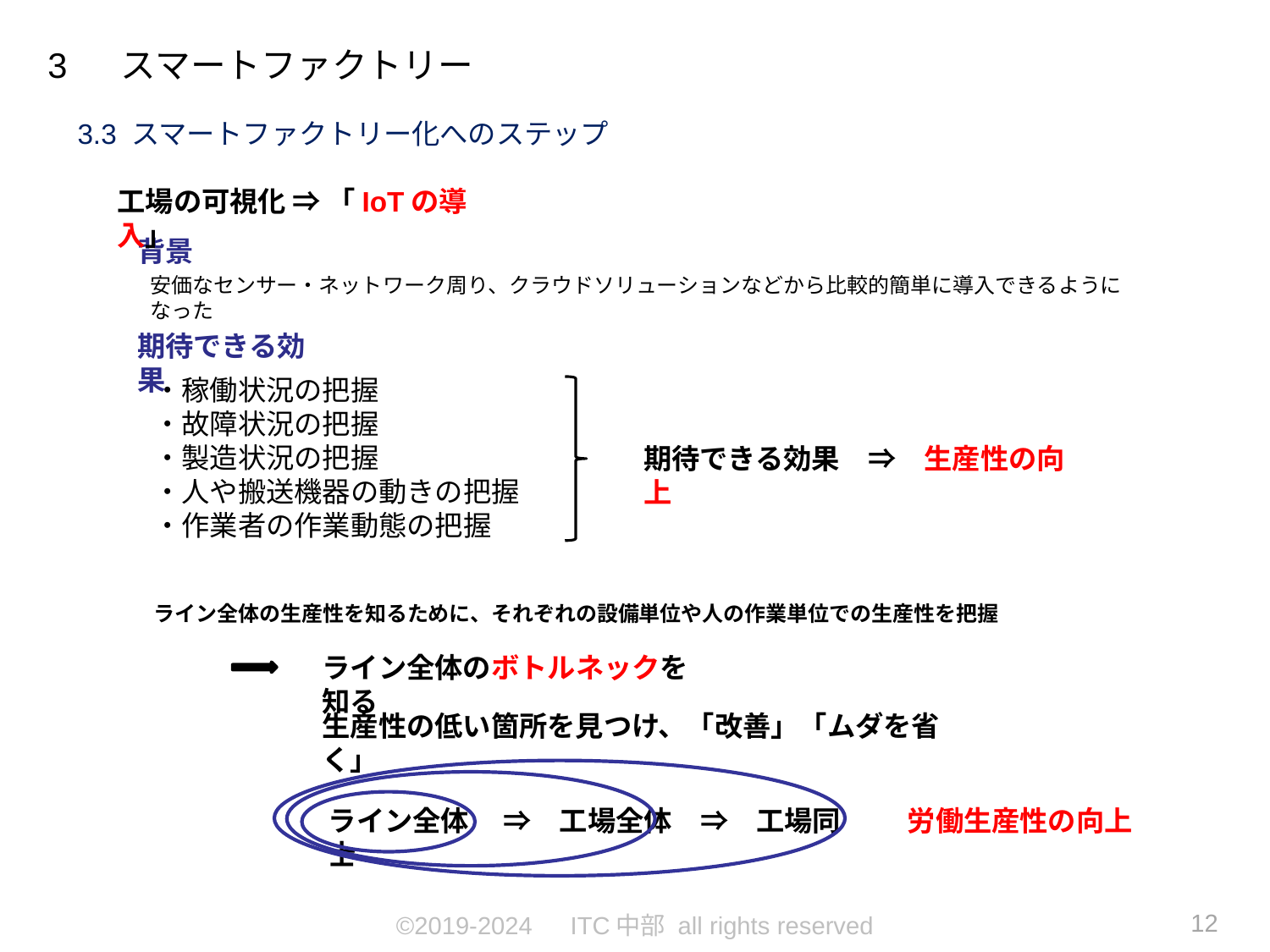

3 　スマートファクトリー
3.3 スマートファクトリー化へのステップ
工場の可視化 ⇒ 「IoTの導入」
背景
安価なセンサー・ネットワーク周り、クラウドソリューションなどから比較的簡単に導入できるようになった
期待できる効果
・稼働状況の把握
・故障状況の把握
・製造状況の把握
・人や搬送機器の動きの把握
・作業者の作業動態の把握

期待できる効果　⇒　生産性の向上
ライン全体の生産性を知るために、それぞれの設備単位や人の作業単位での生産性を把握
ライン全体のボトルネックを知る

生産性の低い箇所を見つけ、「改善」「ムダを省く」

ライン全体　 ⇒　工場全体　⇒　工場同士
労働生産性の向上